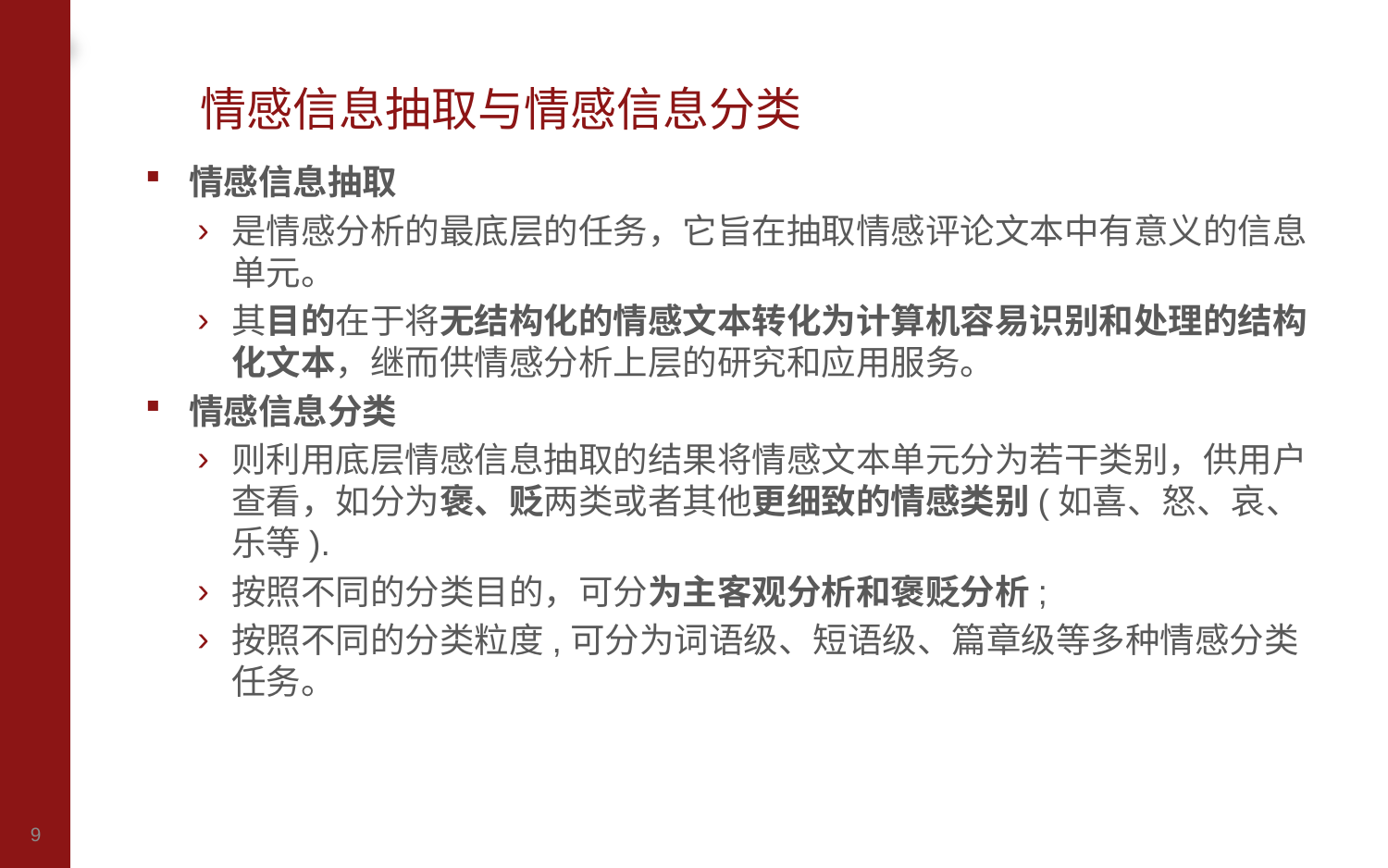

# 情感信息抽取与情感信息分类
情感信息抽取
是情感分析的最底层的任务，它旨在抽取情感评论文本中有意义的信息单元。
其目的在于将无结构化的情感文本转化为计算机容易识别和处理的结构化文本，继而供情感分析上层的研究和应用服务。
情感信息分类
则利用底层情感信息抽取的结果将情感文本单元分为若干类别，供用户查看，如分为褒、贬两类或者其他更细致的情感类别(如喜、怒、哀、乐等).
按照不同的分类目的，可分为主客观分析和褒贬分析;
按照不同的分类粒度,可分为词语级、短语级、篇章级等多种情感分类任务。
9